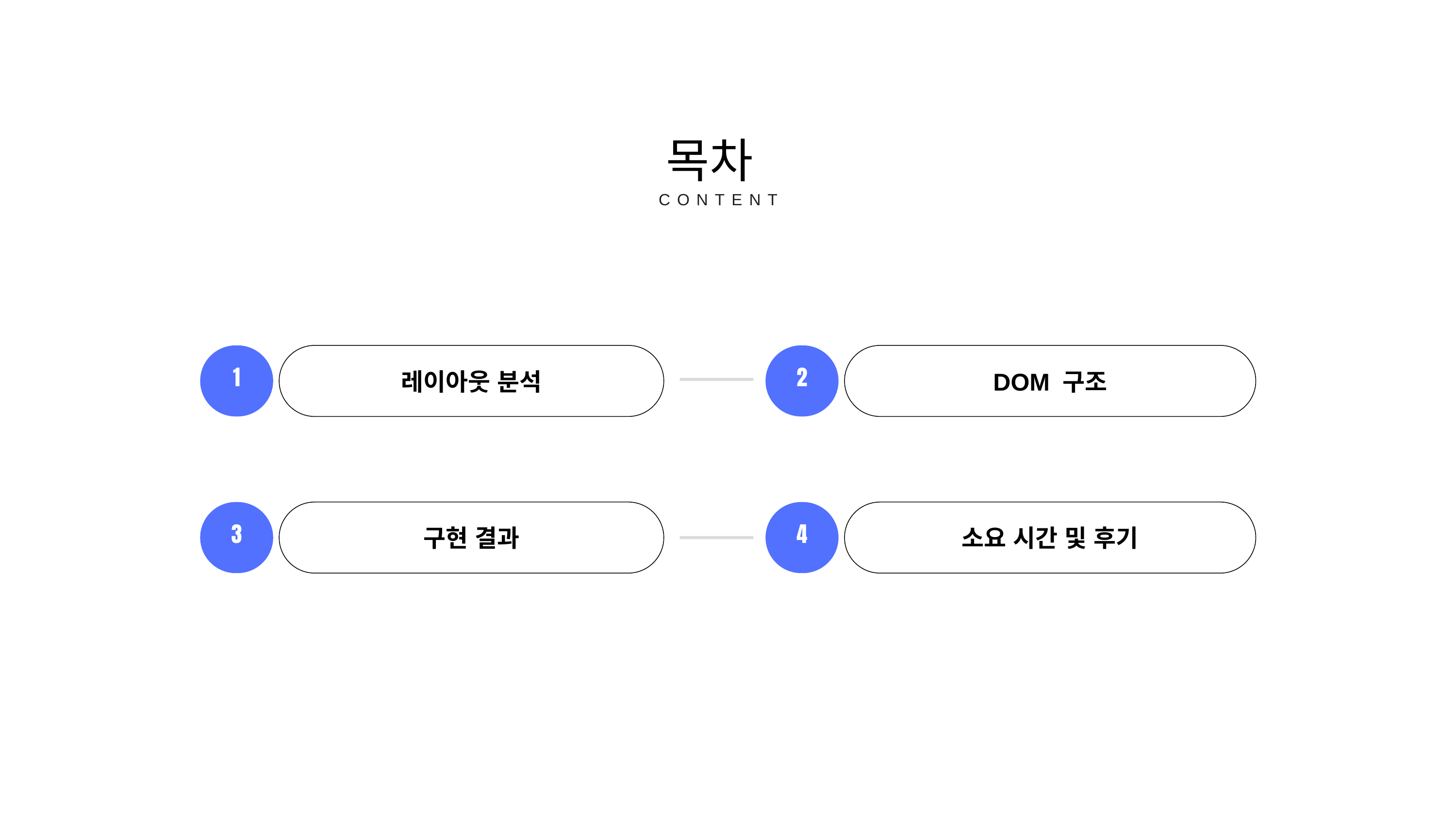

목차
CONTENT

1
레이아웃 분석

2
DOM 구조

3
구현 결과

4
소요 시간 및 후기